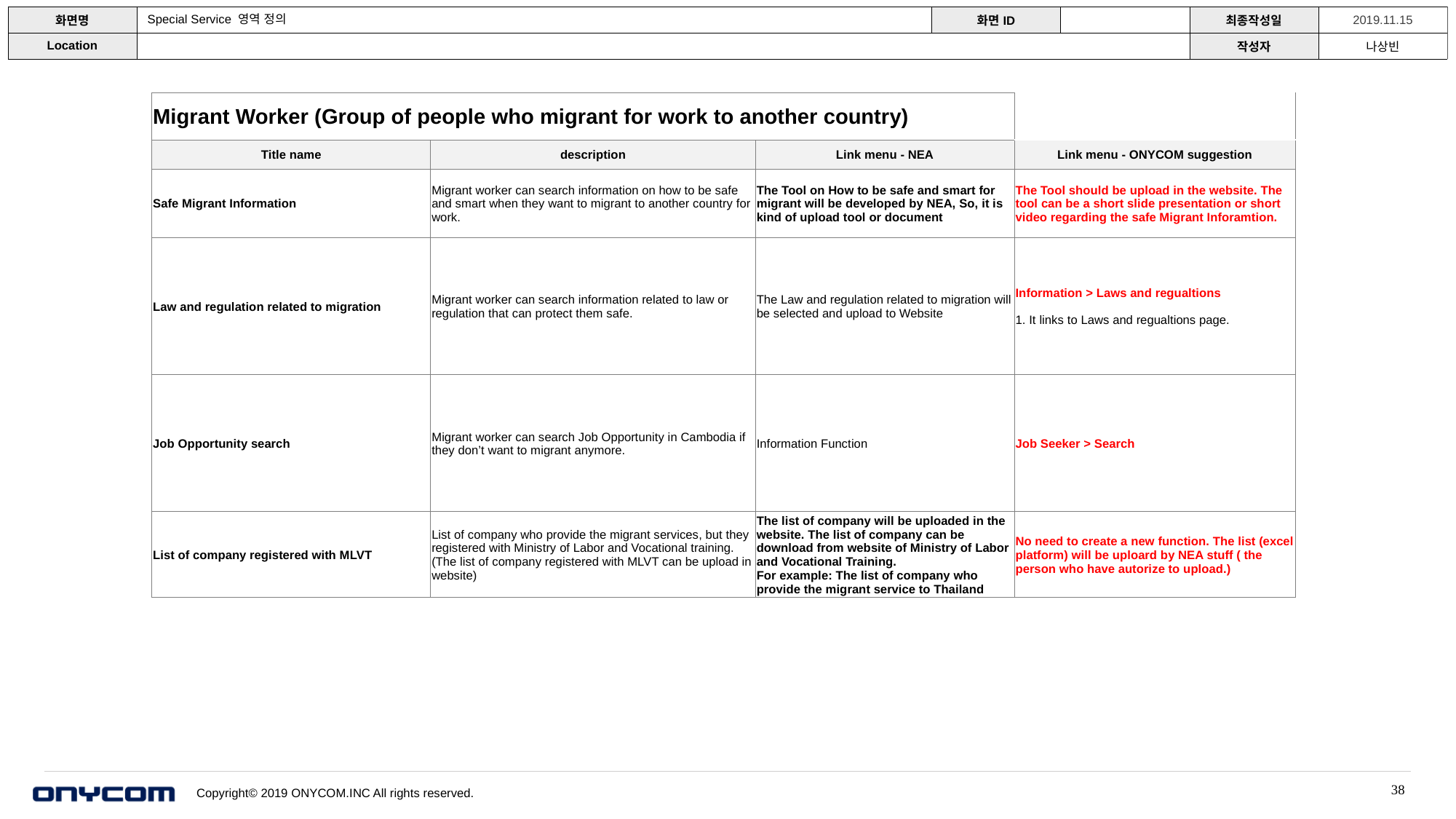

Special Service 영역 정의
| Migrant Worker (Group of people who migrant for work to another country) |  |  |  |
| --- | --- | --- | --- |
| Title name | description | Link menu - NEA | Link menu - ONYCOM suggestion |
| Safe Migrant Information | Migrant worker can search information on how to be safe and smart when they want to migrant to another country for work. | The Tool on How to be safe and smart for migrant will be developed by NEA, So, it is kind of upload tool or document | The Tool should be upload in the website. The tool can be a short slide presentation or short video regarding the safe Migrant Inforamtion. |
| Law and regulation related to migration | Migrant worker can search information related to law or regulation that can protect them safe. | The Law and regulation related to migration will be selected and upload to Website | Information > Laws and regualtions 1. It links to Laws and regualtions page. |
| Job Opportunity search | Migrant worker can search Job Opportunity in Cambodia if they don’t want to migrant anymore. | Information Function | Job Seeker > Search |
| List of company registered with MLVT | List of company who provide the migrant services, but they registered with Ministry of Labor and Vocational training. (The list of company registered with MLVT can be upload in website) | The list of company will be uploaded in the website. The list of company can be download from website of Ministry of Labor and Vocational Training. For example: The list of company who provide the migrant service to Thailand | No need to create a new function. The list (excel platform) will be uploard by NEA stuff ( the person who have autorize to upload.) |
38